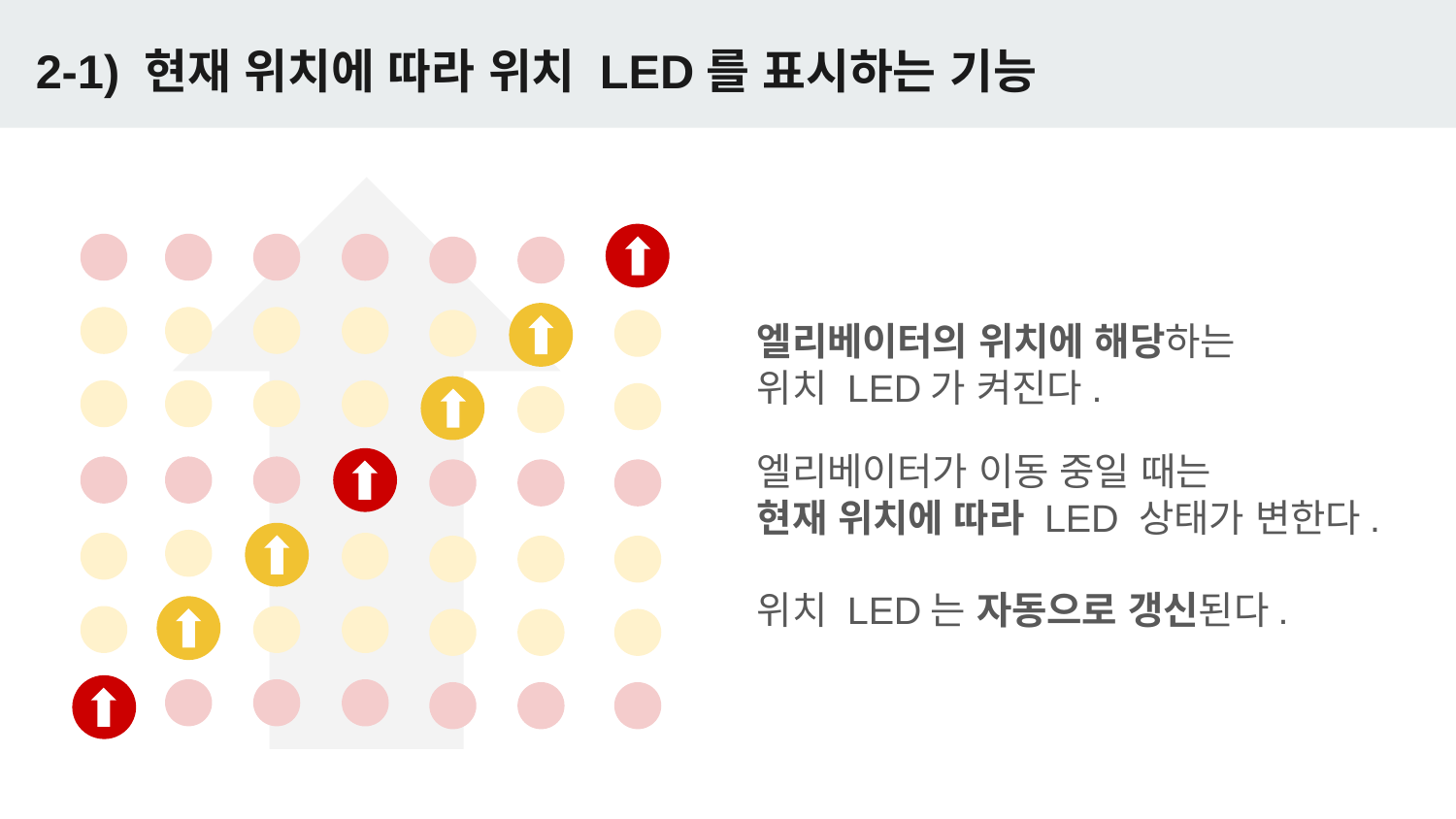

# 2-1) 현재 위치에 따라 위치 LED를 표시하는 기능

엘리베이터의 위치에 해당하는
위치 LED가 켜진다.

엘리베이터가 이동 중일 때는
현재 위치에 따라 LED 상태가 변한다.

위치 LED는 자동으로 갱신된다.